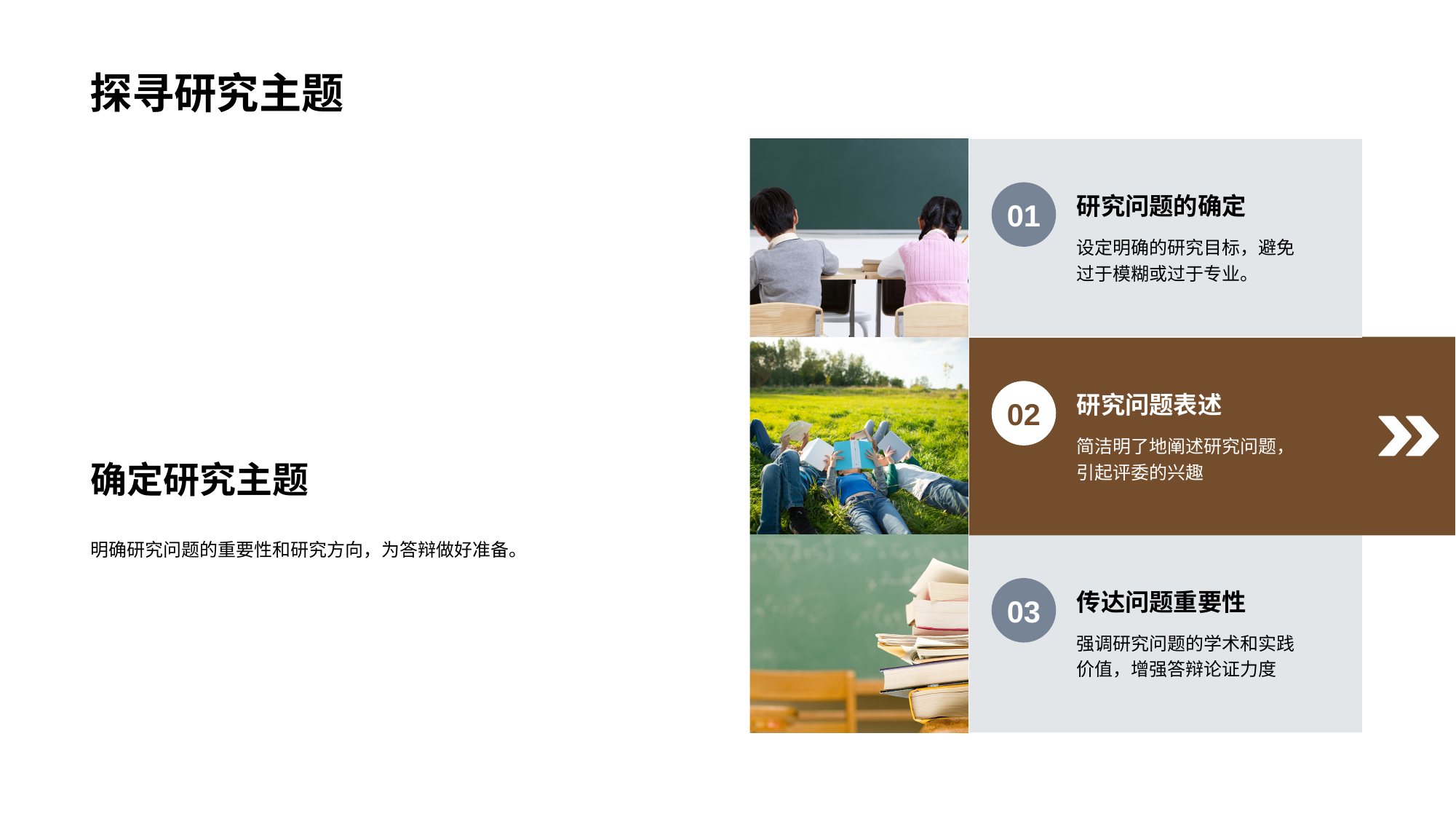

# 探寻研究主题

01
研究问题的确定
设定明确的研究目标，避免过于模糊或过于专业。
确定研究主题

02
研究问题表述
简洁明了地阐述研究问题，引起评委的兴趣

明确研究问题的重要性和研究方向，为答辩做好准备。

03
传达问题重要性
强调研究问题的学术和实践价值，增强答辩论证力度